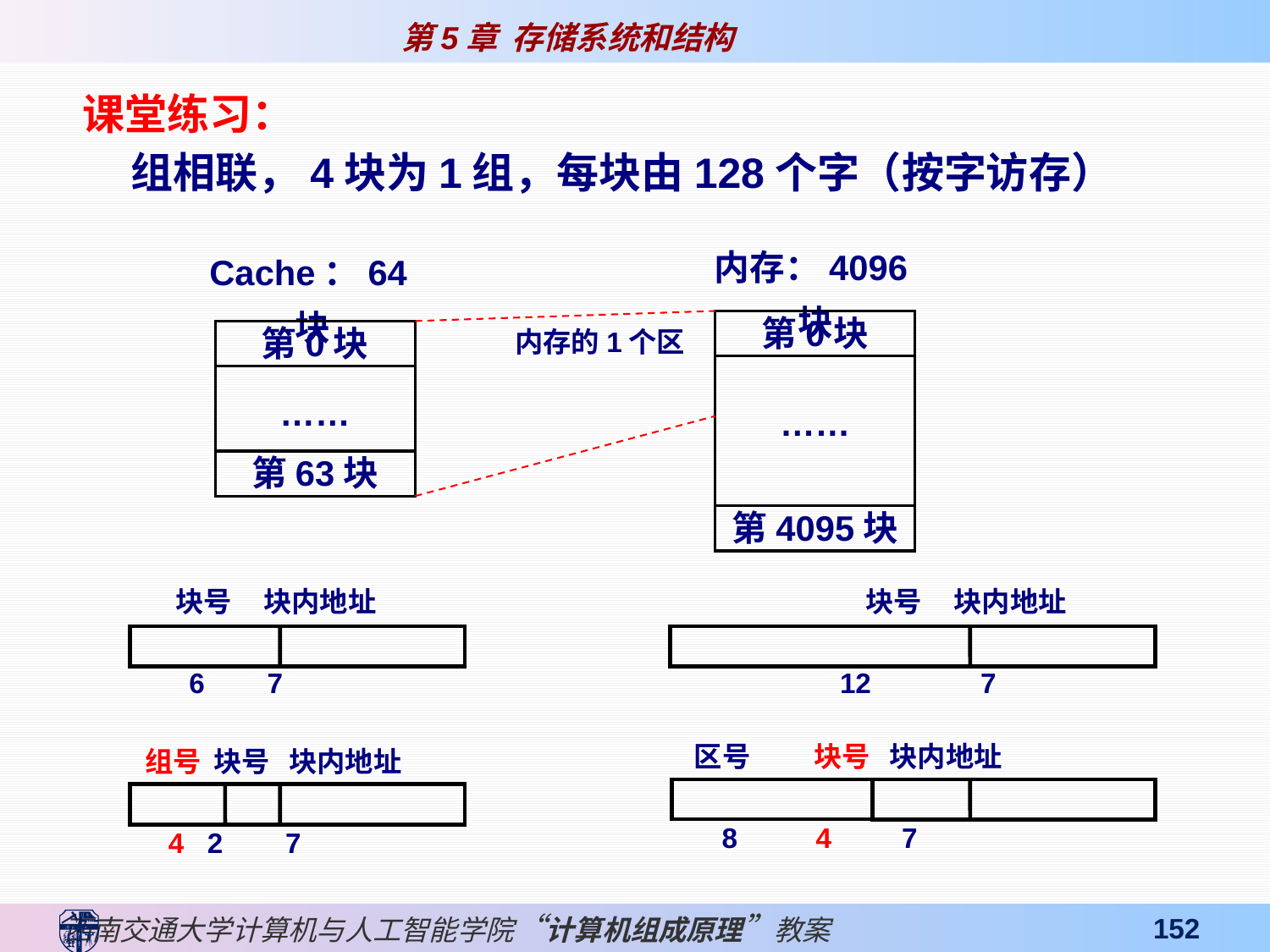

课堂练习：
    组相联，4块为1组，每块由128个字（按字访存）
内存：4096块
Cache：64块

第0块

第0块
内存的1个区
……
……

第63块
第4095块
   块号     块内地址

     6        7

   块号     块内地址

12              7

  区号          块号   块内地址

      8          4         7
组号  块号   块内地址

   4   2        7